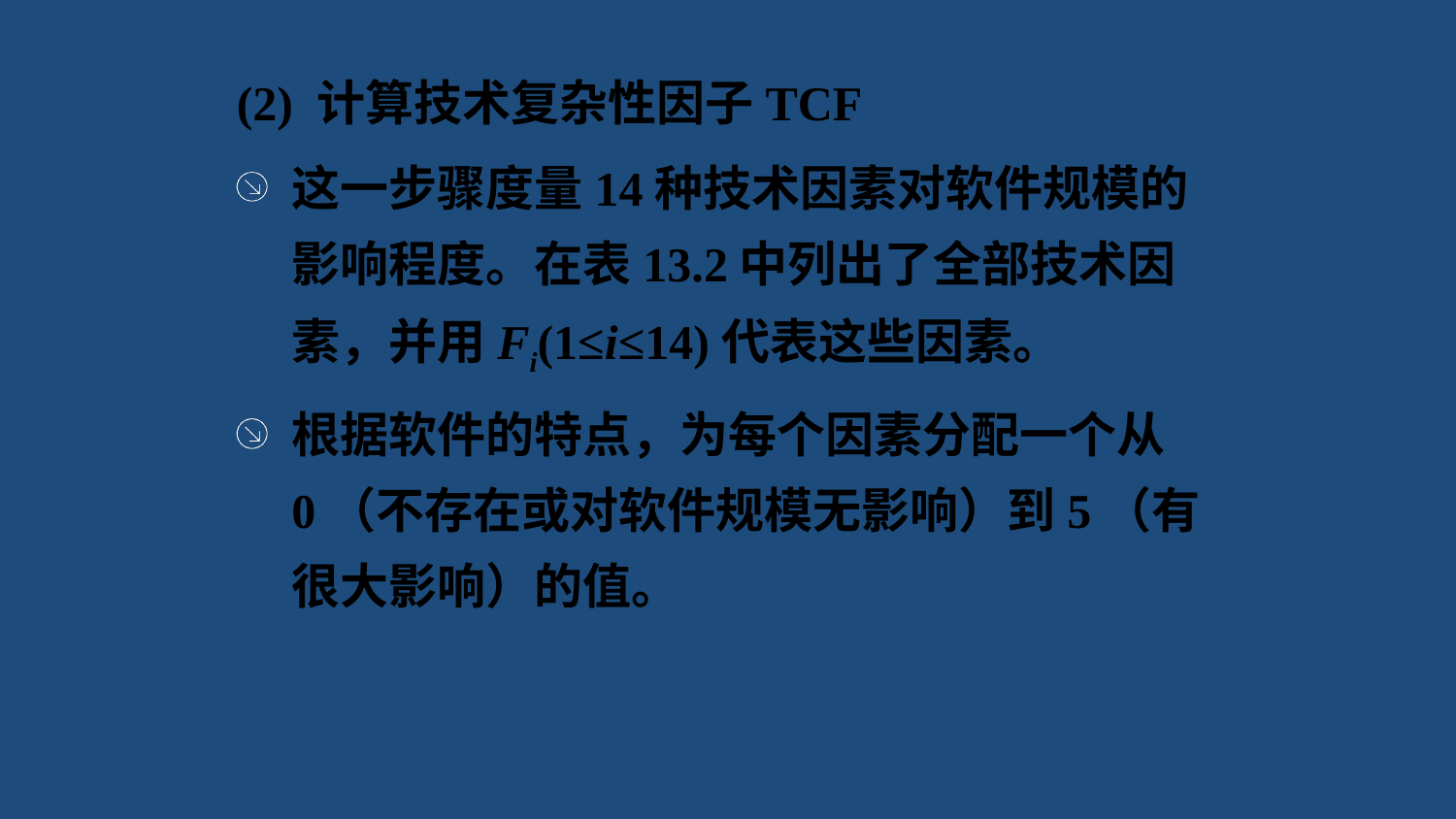

(2) 计算技术复杂性因子TCF
这一步骤度量14种技术因素对软件规模的影响程度。在表13.2中列出了全部技术因素，并用Fi(1≤i≤14)代表这些因素。
根据软件的特点，为每个因素分配一个从0（不存在或对软件规模无影响）到5（有很大影响）的值。